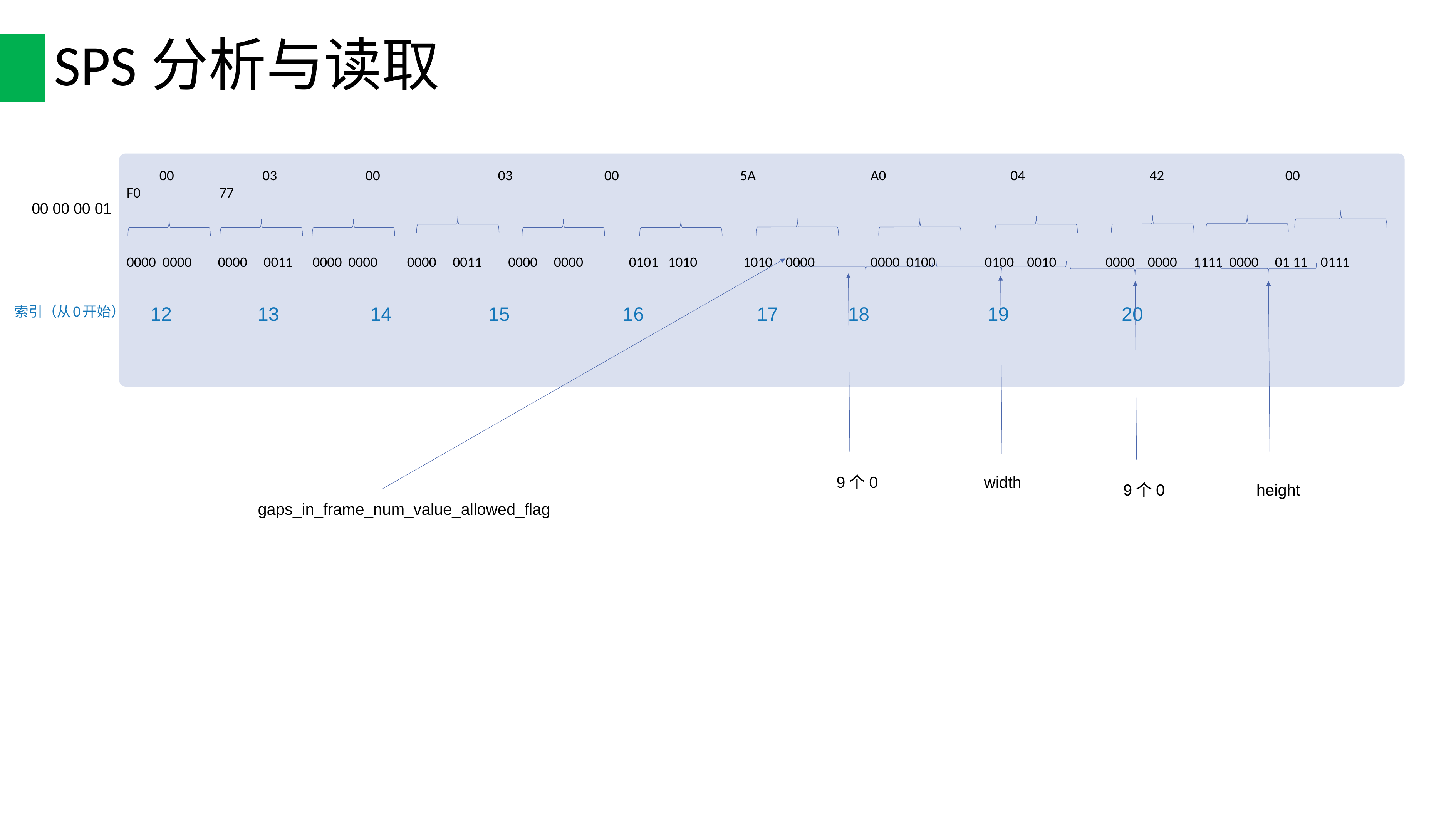

# SPS分析与读取
          00                           03                           00                                    03                            00                                     5A                                   A0                                      04                                      42                                     00                            F0                        77

0000  0000        0000     0011      0000  0000         0000     0011        0000     0000              0101   1010              1010    0000                 0000  0100               0100    0010               0000    0000     1111  0000     01 11    0111

00 00 00 01

 12                13                 14                  15                     16                     17             18                      19                     20
索引（从0开始）

9个0
width

9个0
height
gaps_in_frame_num_value_allowed_flag